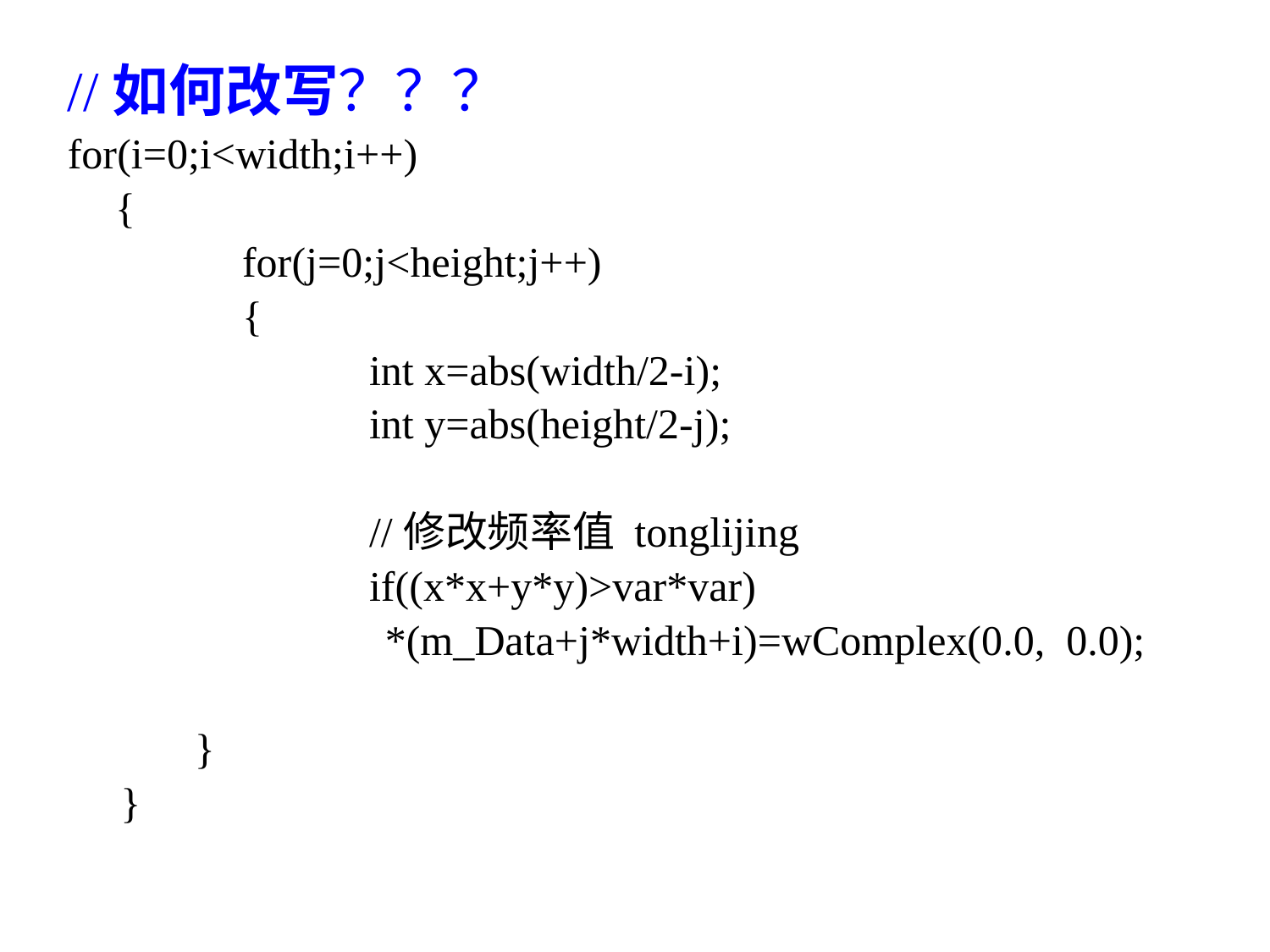

//如何改写？？？
for(i=0;i<width;i++)
	{
		for(j=0;j<height;j++)
		{
			int x=abs(width/2-i);
			int y=abs(height/2-j);

			//修改频率值 tonglijing
			if((x*x+y*y)>var*var)
                              *(m_Data+j*width+i)=wComplex(0.0,  0.0);

            }
     }